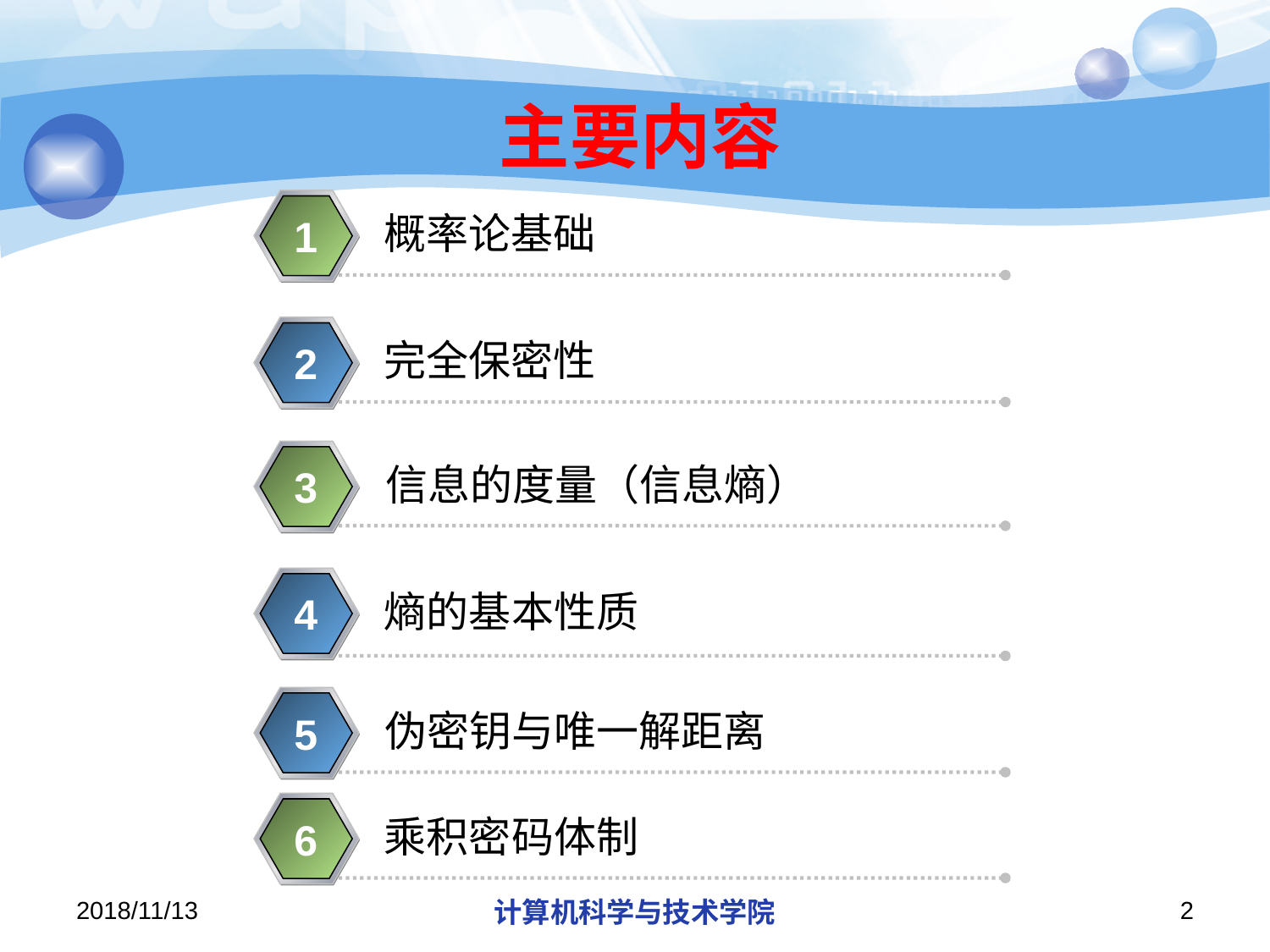

# 主要内容

概率论基础
1

完全保密性
2

信息的度量（信息熵）
3

熵的基本性质
4

伪密钥与唯一解距离
5

乘积密码体制
6

2018/11/13
计算机科学与技术学院
2